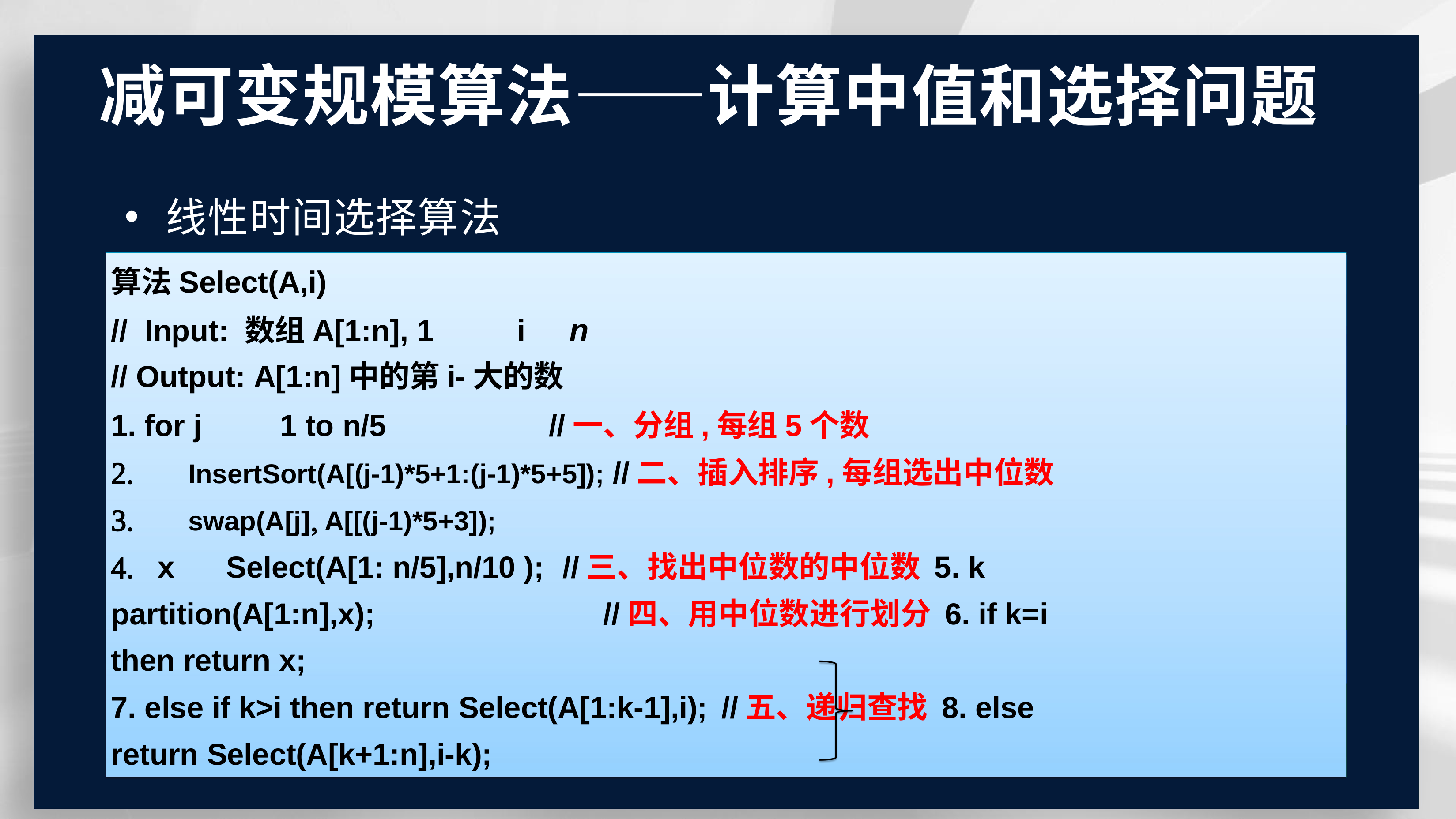

# 减可变规模算法——计算中值和选择问题
线性时间选择算法
算法Select(A,i)
//  Input: 数组A[1:n], 1	i	n
// Output: A[1:n]中的第i-大的数
1. for j	1 to n/5	//一、分组,每组5个数
2.	InsertSort(A[(j-1)*5+1:(j-1)*5+5]); //二、插入排序,每组选出中位数
3.	swap(A[j], A[[(j-1)*5+3]);
4.	x	Select(A[1: n/5],n/10 ); //三、找出中位数的中位数 5. k	partition(A[1:n],x);	//四、用中位数进行划分 6. if k=i then return x;
7. else if k>i then return Select(A[1:k-1],i); //五、递归查找 8. else return Select(A[k+1:n],i-k);